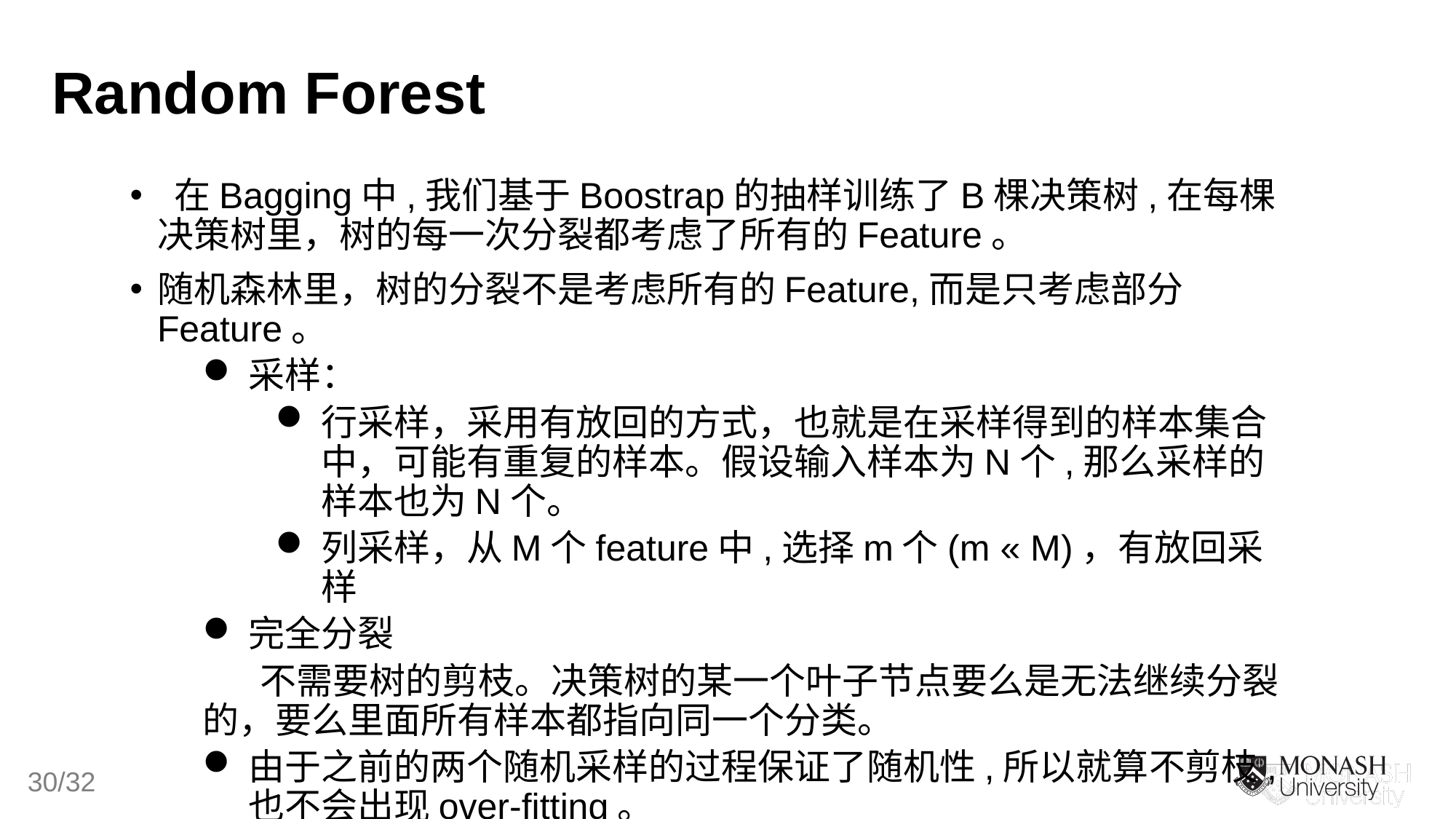

Random Forest
 在Bagging中,我们基于Boostrap的抽样训练了B棵决策树,在每棵决策树里，树的每一次分裂都考虑了所有的Feature。
随机森林里，树的分裂不是考虑所有的Feature,而是只考虑部分Feature。
采样：
行采样，采用有放回的方式，也就是在采样得到的样本集合中，可能有重复的样本。假设输入样本为N个,那么采样的样本也为N个。
列采样，从M个feature中,选择m个(m « M)，有放回采样
完全分裂
      不需要树的剪枝。决策树的某一个叶子节点要么是无法继续分裂的，要么里面所有样本都指向同一个分类。
由于之前的两个随机采样的过程保证了随机性,所以就算不剪枝,也不会出现over-fitting。
30/32